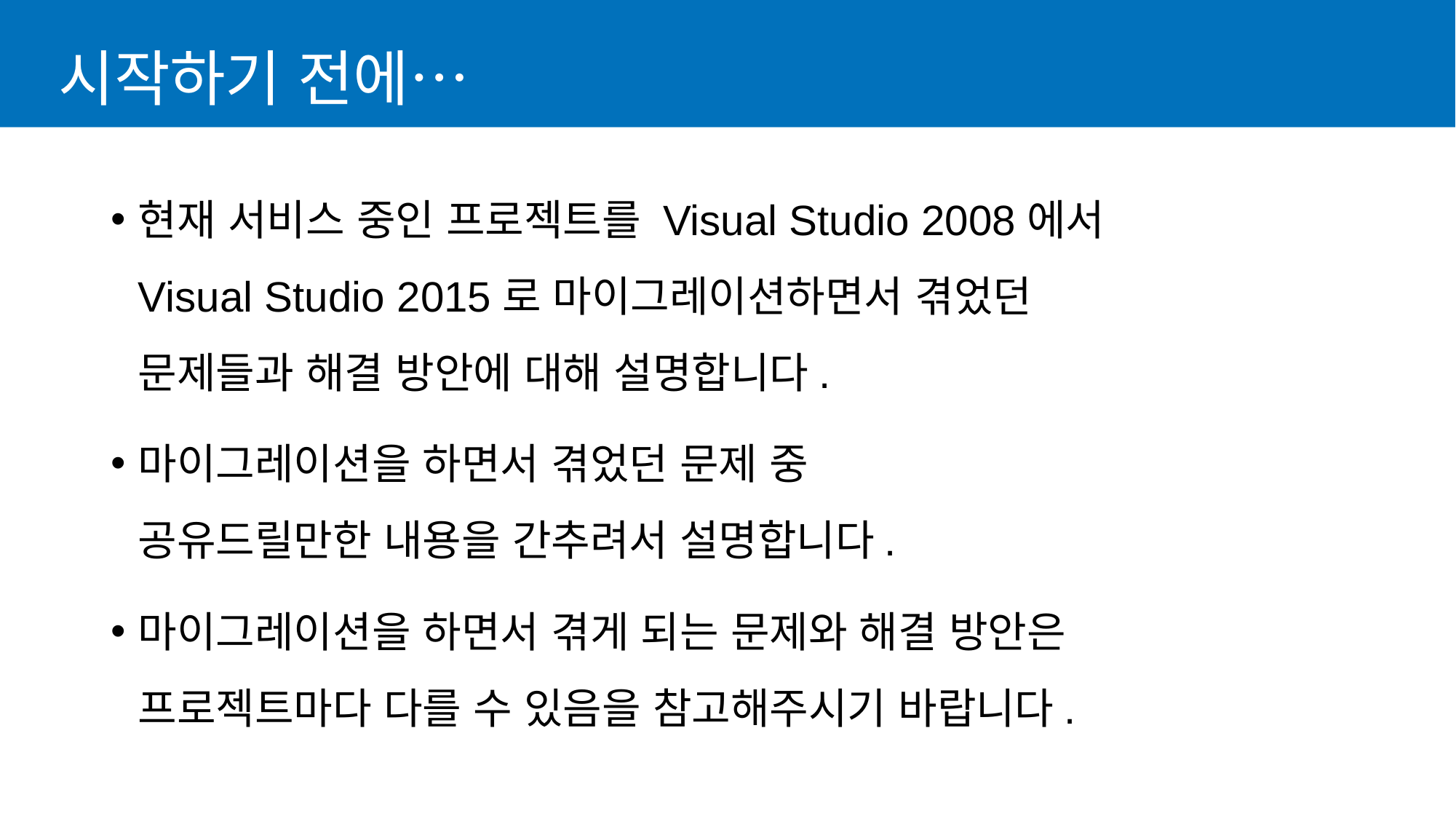

# 시작하기 전에…
현재 서비스 중인 프로젝트를 Visual Studio 2008에서
Visual Studio 2015로 마이그레이션하면서 겪었던
문제들과 해결 방안에 대해 설명합니다.
마이그레이션을 하면서 겪었던 문제 중
공유드릴만한 내용을 간추려서 설명합니다.
마이그레이션을 하면서 겪게 되는 문제와 해결 방안은
프로젝트마다 다를 수 있음을 참고해주시기 바랍니다.